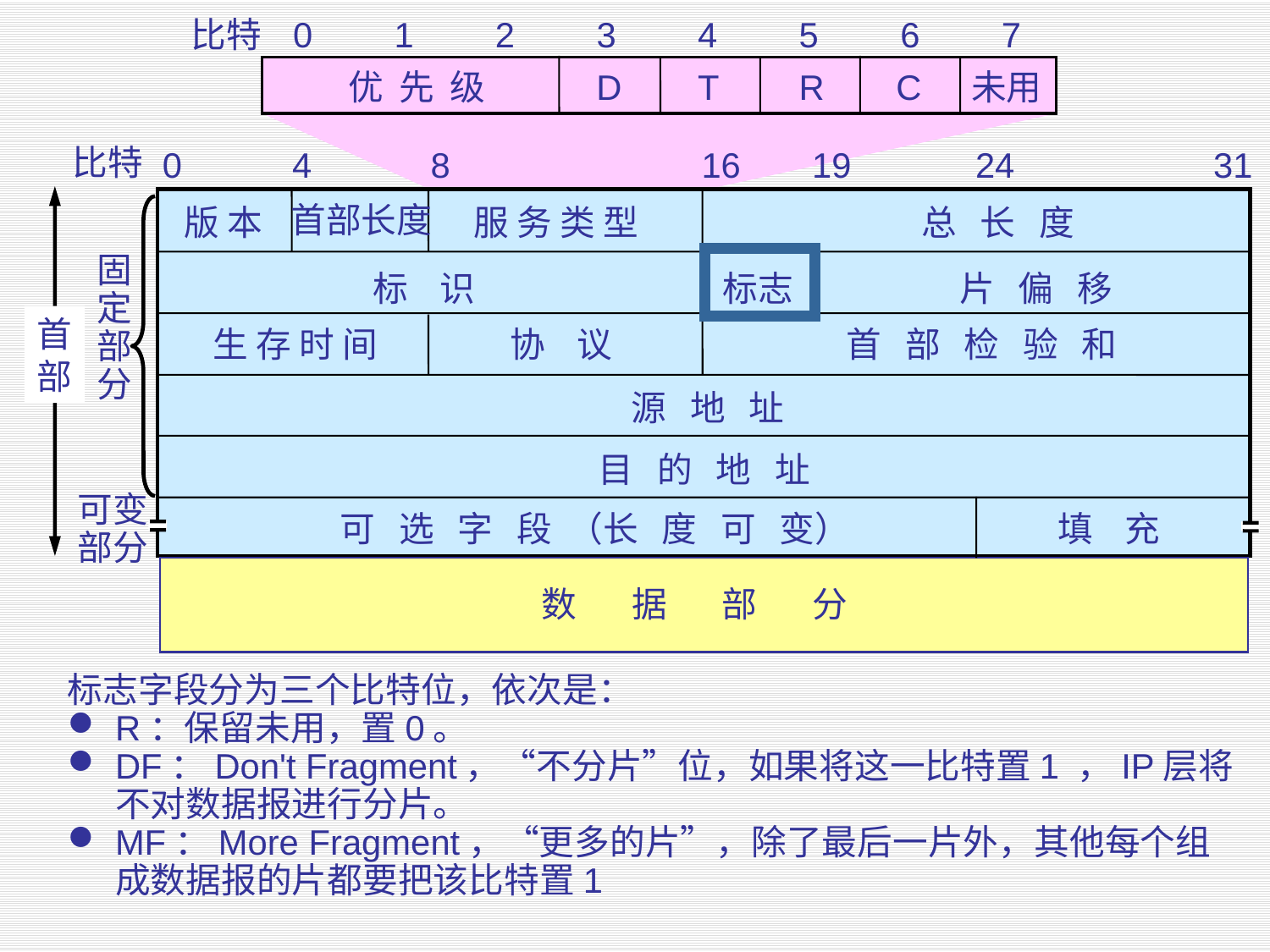

比特
0
1
2
3
4
5
6
7

优  先  级
D
T
R
C
未用

比特
0
4
8
16
19
24
31

首部长度
版 本
服 务 类 型
总   长   度

固
定
部
分

标    识
标志
片   偏   移
首
部

生 存 时 间
协    议
首   部   检   验   和

源   地   址

目   的   地   址
可变
部分

可   选   字   段  （长   度   可   变）
填    充

数       据       部       分
标志字段分为三个比特位，依次是：
R：保留未用，置0。
DF：Don't Fragment，“不分片”位，如果将这一比特置1 ，IP层将不对数据报进行分片。
MF：More Fragment，“更多的片”，除了最后一片外，其他每个组成数据报的片都要把该比特置1